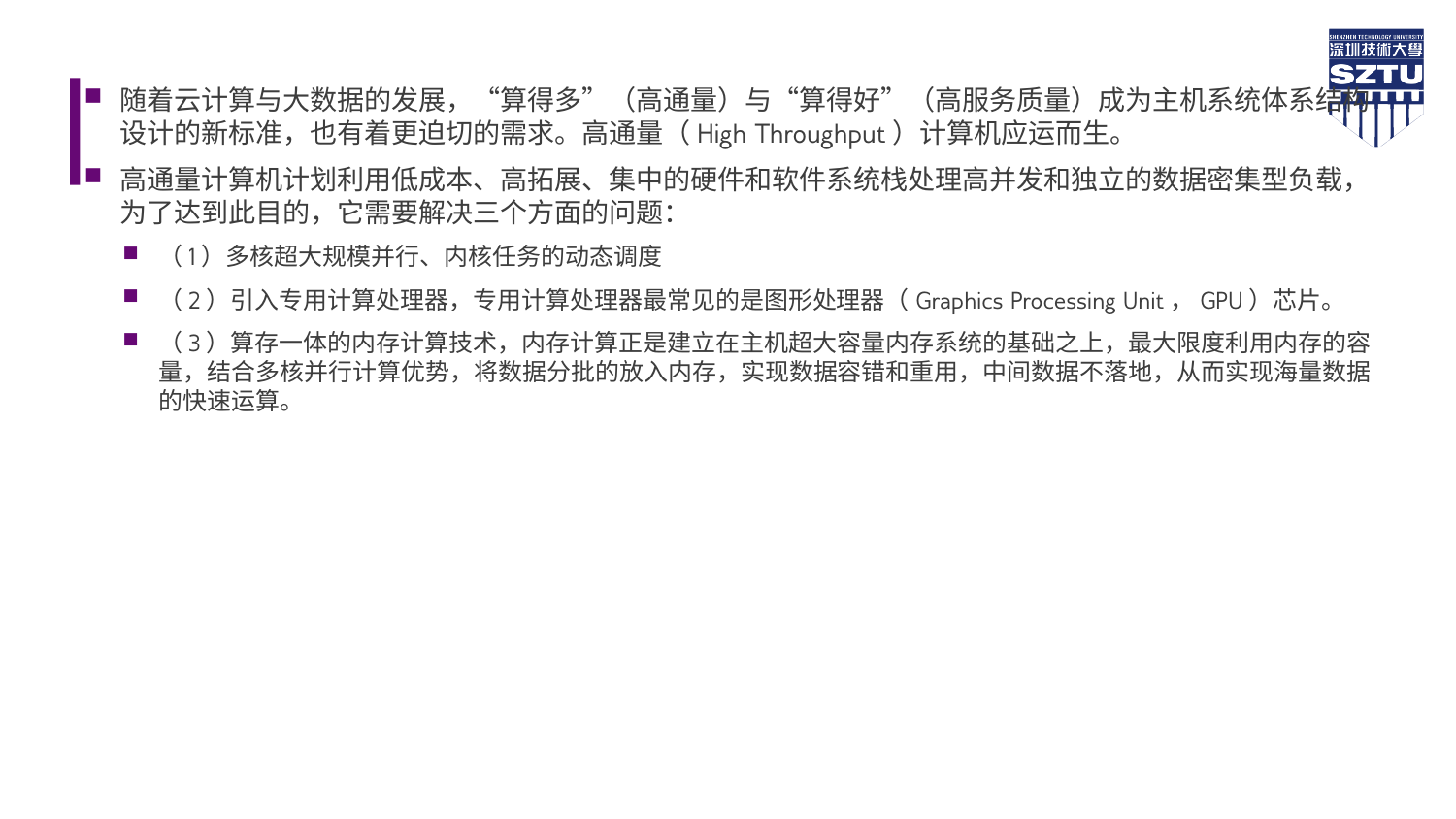

随着云计算与大数据的发展，“算得多”（高通量）与“算得好”（高服务质量）成为主机系统体系结构设计的新标准，也有着更迫切的需求。高通量（High Throughput）计算机应运而生。
高通量计算机计划利用低成本、高拓展、集中的硬件和软件系统栈处理高并发和独立的数据密集型负载，为了达到此目的，它需要解决三个方面的问题：
（1）多核超大规模并行、内核任务的动态调度
（2）引入专用计算处理器，专用计算处理器最常见的是图形处理器（Graphics Processing Unit，GPU）芯片。
（3）算存一体的内存计算技术，内存计算正是建立在主机超大容量内存系统的基础之上，最大限度利用内存的容量，结合多核并行计算优势，将数据分批的放入内存，实现数据容错和重用，中间数据不落地，从而实现海量数据的快速运算。